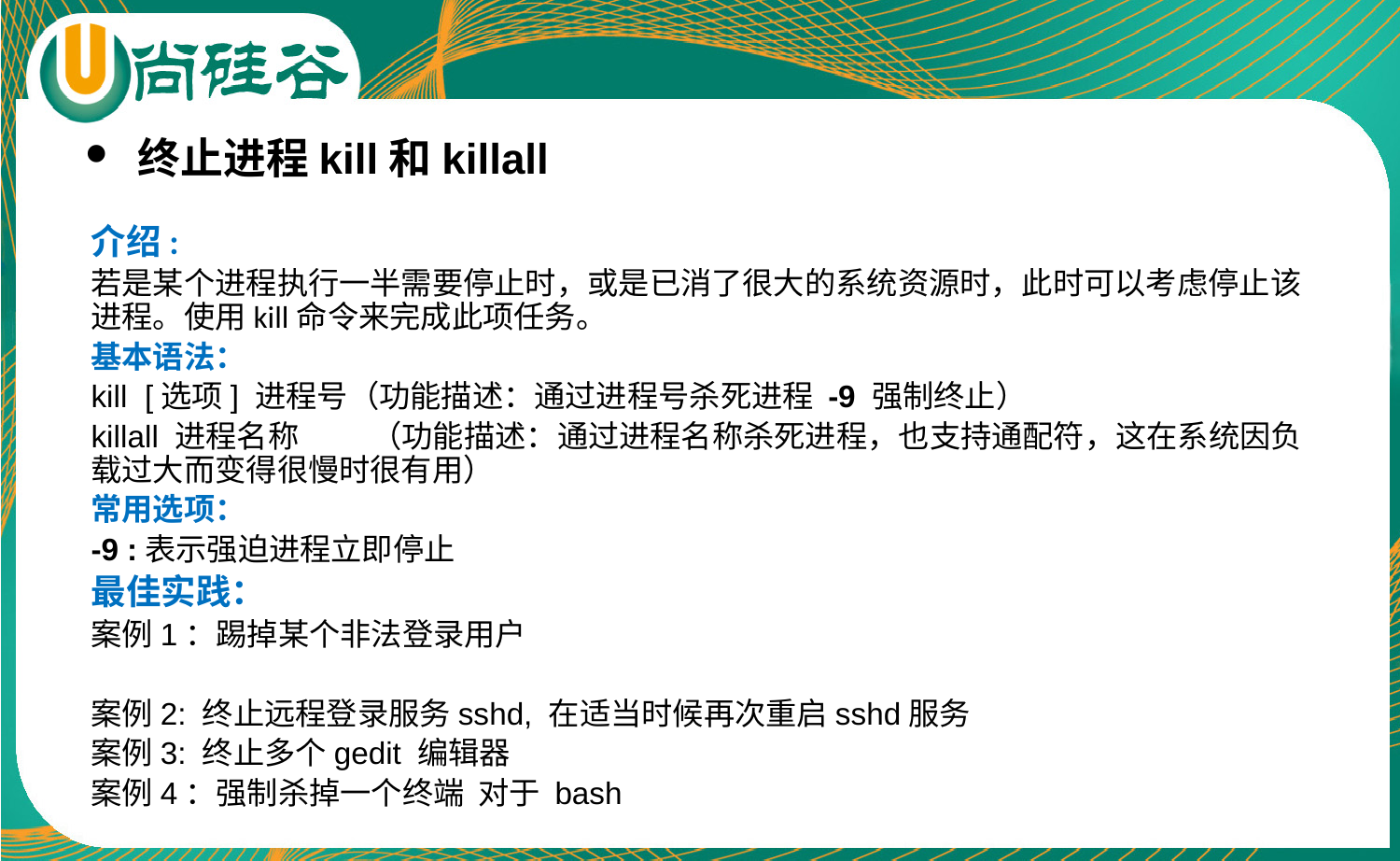

终止进程kill和killall
介绍:
若是某个进程执行一半需要停止时，或是已消了很大的系统资源时，此时可以考虑停止该进程。使用kill命令来完成此项任务。
基本语法：
kill  [选项] 进程号（功能描述：通过进程号杀死进程 -9 强制终止）
killall 进程名称	（功能描述：通过进程名称杀死进程，也支持通配符，这在系统因负载过大而变得很慢时很有用）
常用选项：
-9 :表示强迫进程立即停止
最佳实践：
案例1：踢掉某个非法登录用户

案例2: 终止远程登录服务sshd, 在适当时候再次重启sshd服务
案例3: 终止多个gedit 编辑器
案例4：强制杀掉一个终端  对于 bash